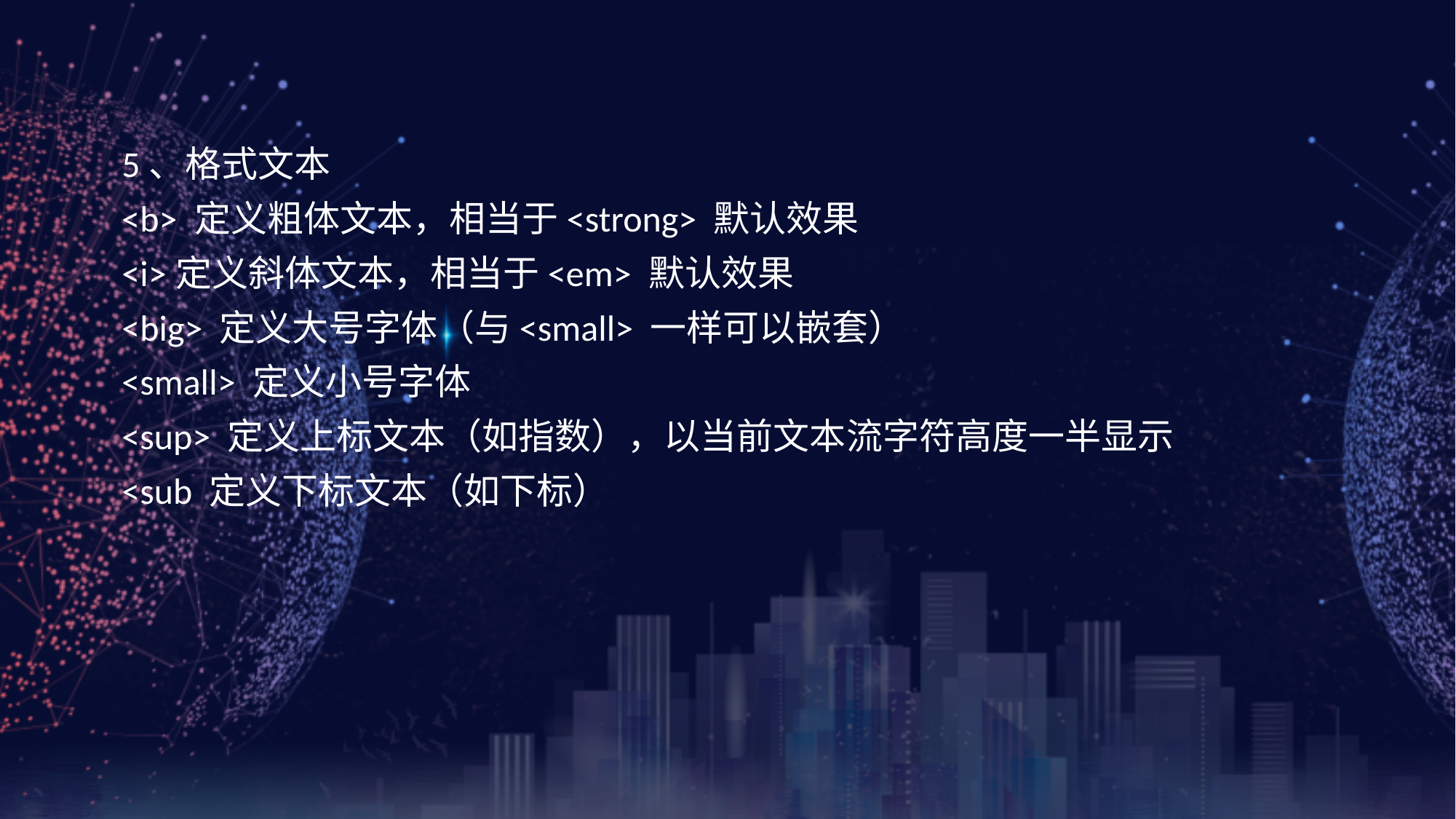

5、格式文本
<b> 定义粗体文本，相当于<strong> 默认效果
<i>定义斜体文本，相当于<em> 默认效果
<big> 定义大号字体（与<small> 一样可以嵌套）
<small> 定义小号字体
<sup> 定义上标文本（如指数），以当前文本流字符高度一半显示
<sub 定义下标文本（如下标）